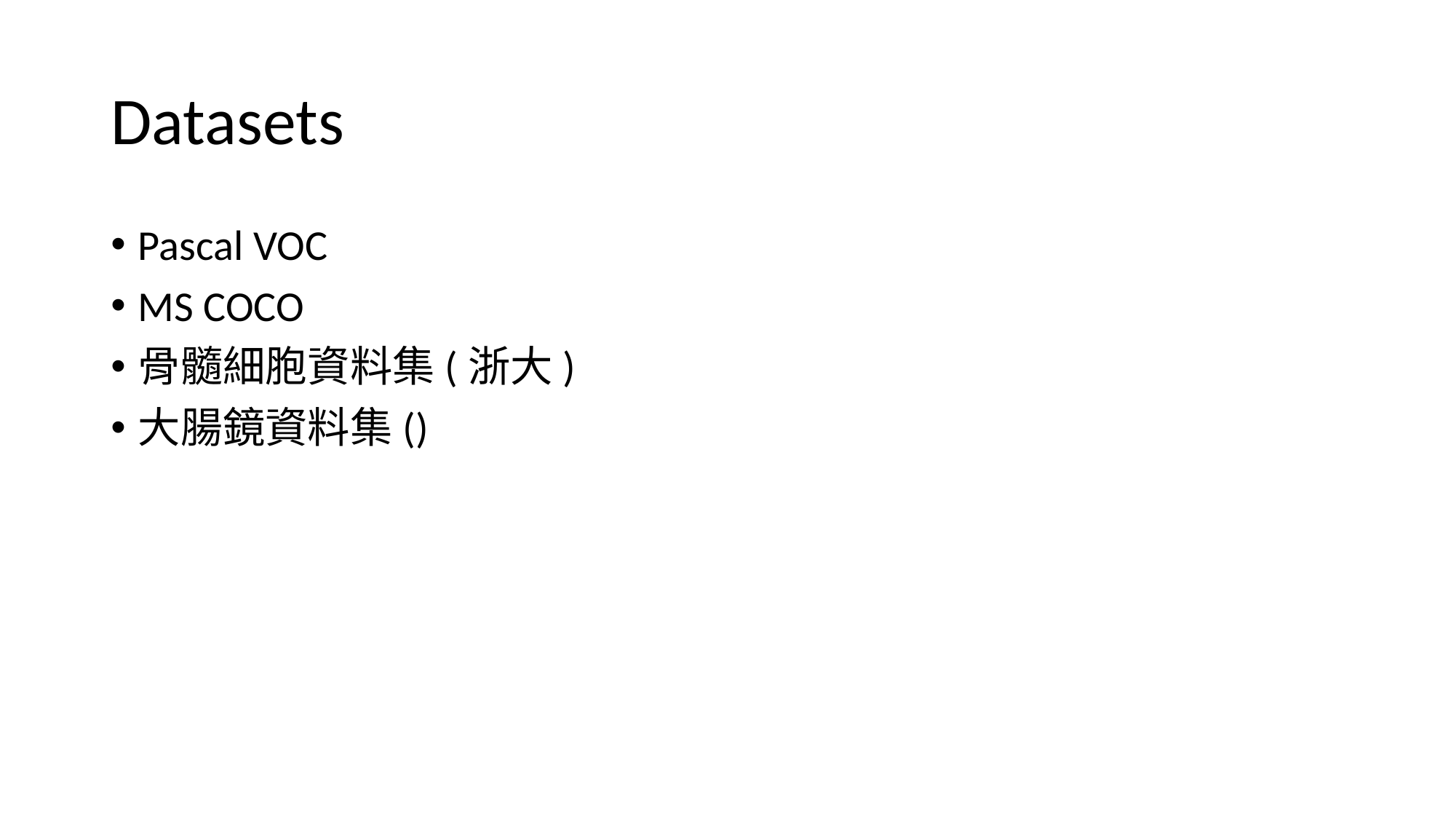

# Datasets
Pascal VOC
MS COCO
骨髓細胞資料集(浙大)
大腸鏡資料集()